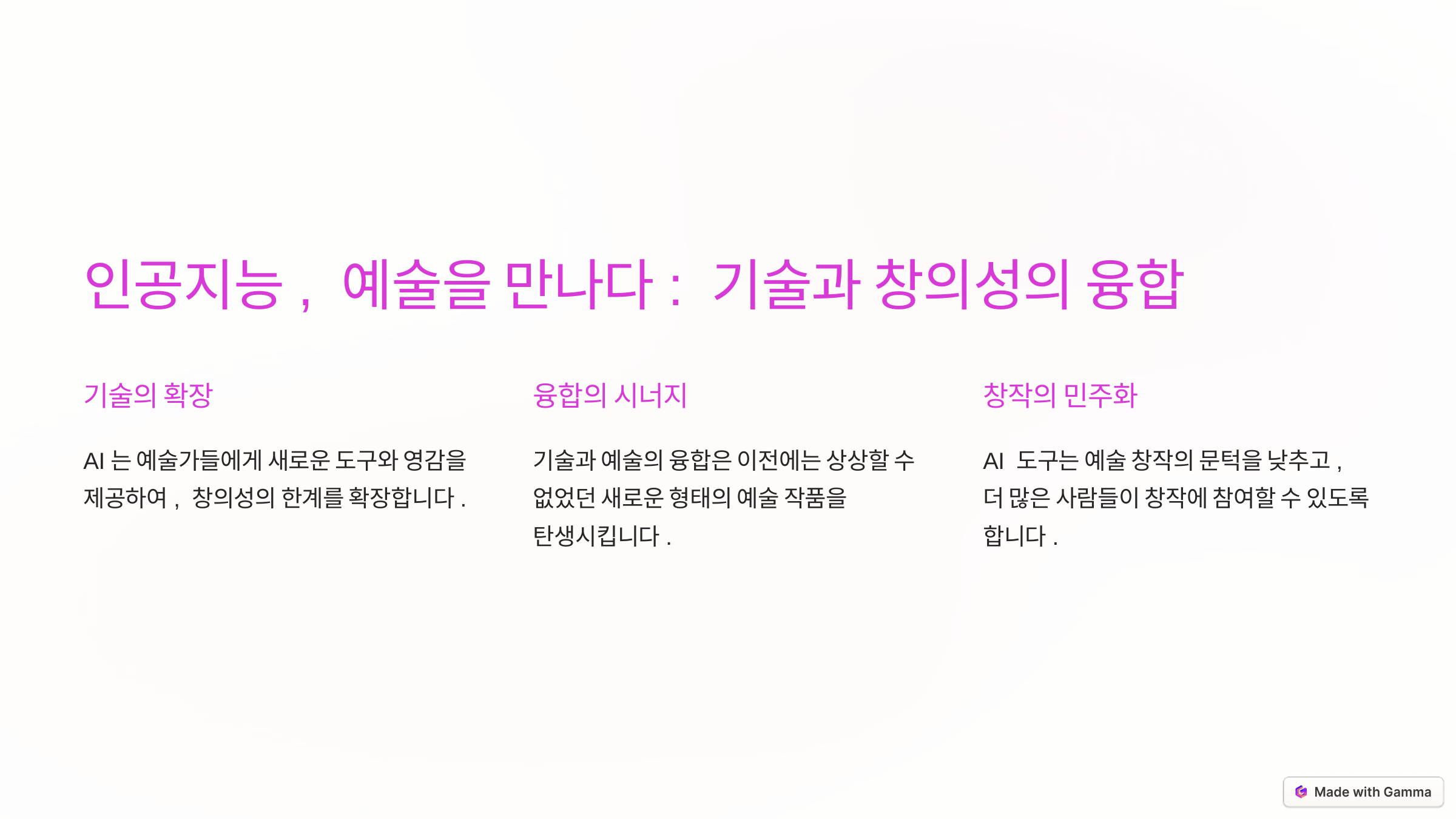

인공지능, 예술을 만나다: 기술과 창의성의 융합
기술의 확장
융합의 시너지
창작의 민주화
AI는 예술가들에게 새로운 도구와 영감을 제공하여, 창의성의 한계를 확장합니다.
기술과 예술의 융합은 이전에는 상상할 수 없었던 새로운 형태의 예술 작품을 탄생시킵니다.
AI 도구는 예술 창작의 문턱을 낮추고, 더 많은 사람들이 창작에 참여할 수 있도록 합니다.